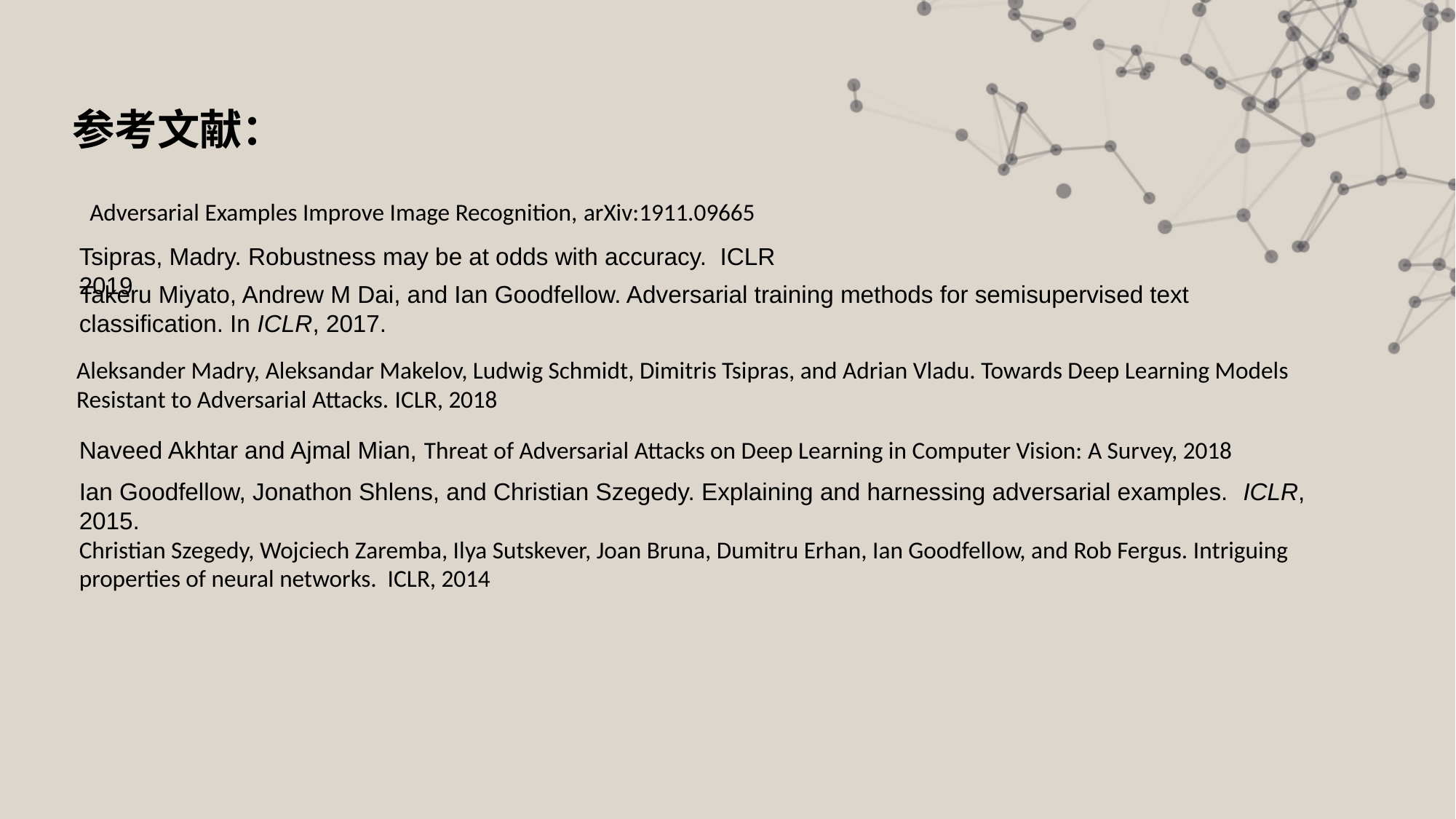

参考文献：
Adversarial Examples Improve Image Recognition, arXiv:1911.09665
Tsipras, Madry. Robustness may be at odds with accuracy.  ICLR 2019
Takeru Miyato, Andrew M Dai, and Ian Goodfellow. Adversarial training methods for semisupervised text classification. In ICLR, 2017.
Aleksander Madry, Aleksandar Makelov, Ludwig Schmidt, Dimitris Tsipras, and Adrian Vladu. Towards Deep Learning Models Resistant to Adversarial Attacks. ICLR, 2018
Naveed Akhtar and Ajmal Mian, Threat of Adversarial Attacks on Deep Learning in Computer Vision: A Survey, 2018
Ian Goodfellow, Jonathon Shlens, and Christian Szegedy. Explaining and harnessing adversarial examples.  ICLR, 2015.
Christian Szegedy, Wojciech Zaremba, Ilya Sutskever, Joan Bruna, Dumitru Erhan, Ian Goodfellow, and Rob Fergus. Intriguing properties of neural networks.  ICLR, 2014